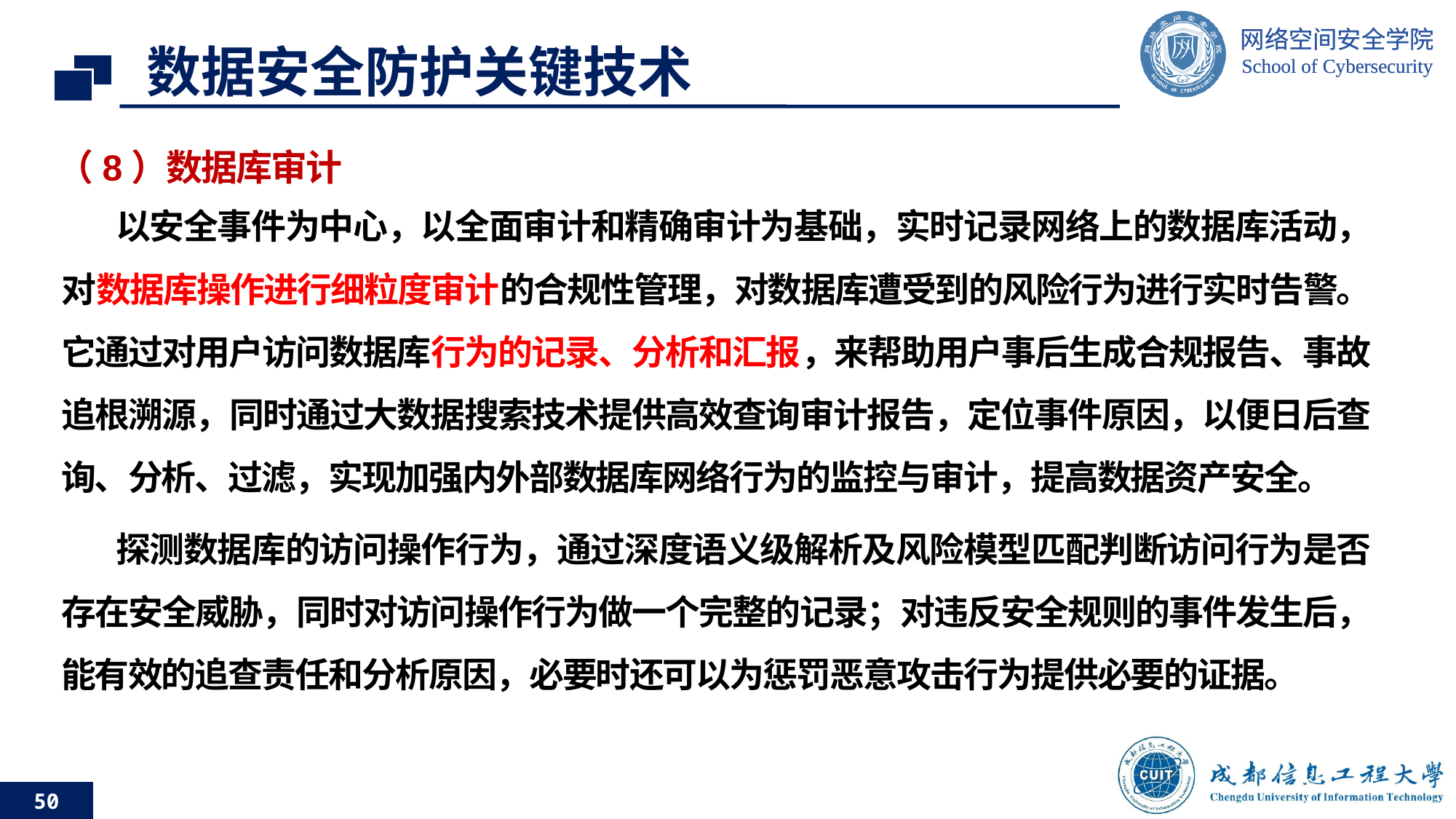

数据安全防护关键技术
（8）数据库审计
以安全事件为中心，以全面审计和精确审计为基础，实时记录网络上的数据库活动，对数据库操作进行细粒度审计的合规性管理，对数据库遭受到的风险行为进行实时告警。它通过对用户访问数据库行为的记录、分析和汇报，来帮助用户事后生成合规报告、事故追根溯源，同时通过大数据搜索技术提供高效查询审计报告，定位事件原因，以便日后查询、分析、过滤，实现加强内外部数据库网络行为的监控与审计，提高数据资产安全。
探测数据库的访问操作行为，通过深度语义级解析及风险模型匹配判断访问行为是否存在安全威胁，同时对访问操作行为做一个完整的记录；对违反安全规则的事件发生后，能有效的追查责任和分析原因，必要时还可以为惩罚恶意攻击行为提供必要的证据。
50